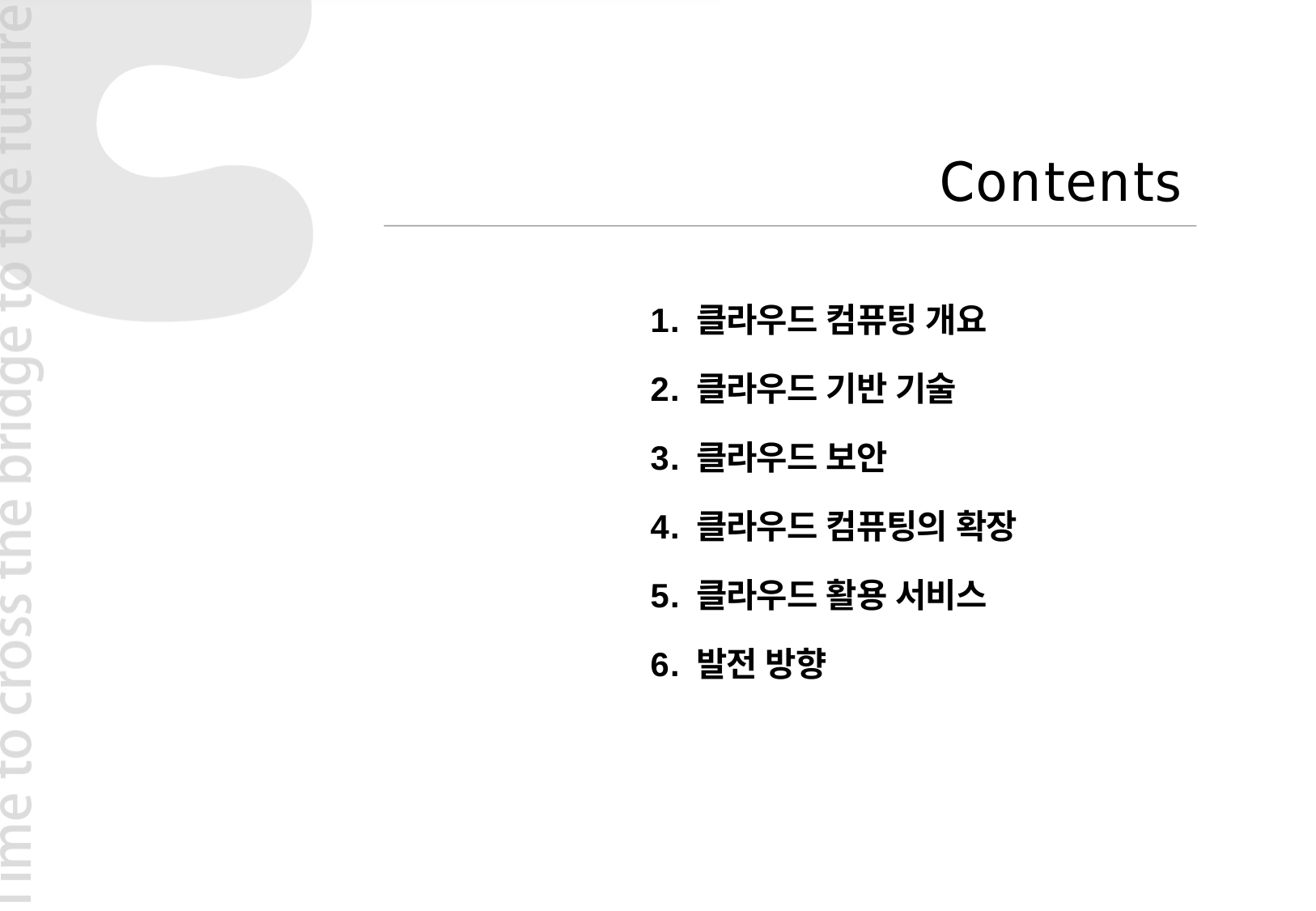

Contents
클라우드 컴퓨팅 개요
클라우드 기반 기술
클라우드 보안
클라우드 컴퓨팅의 확장
클라우드 활용 서비스
발전 방향